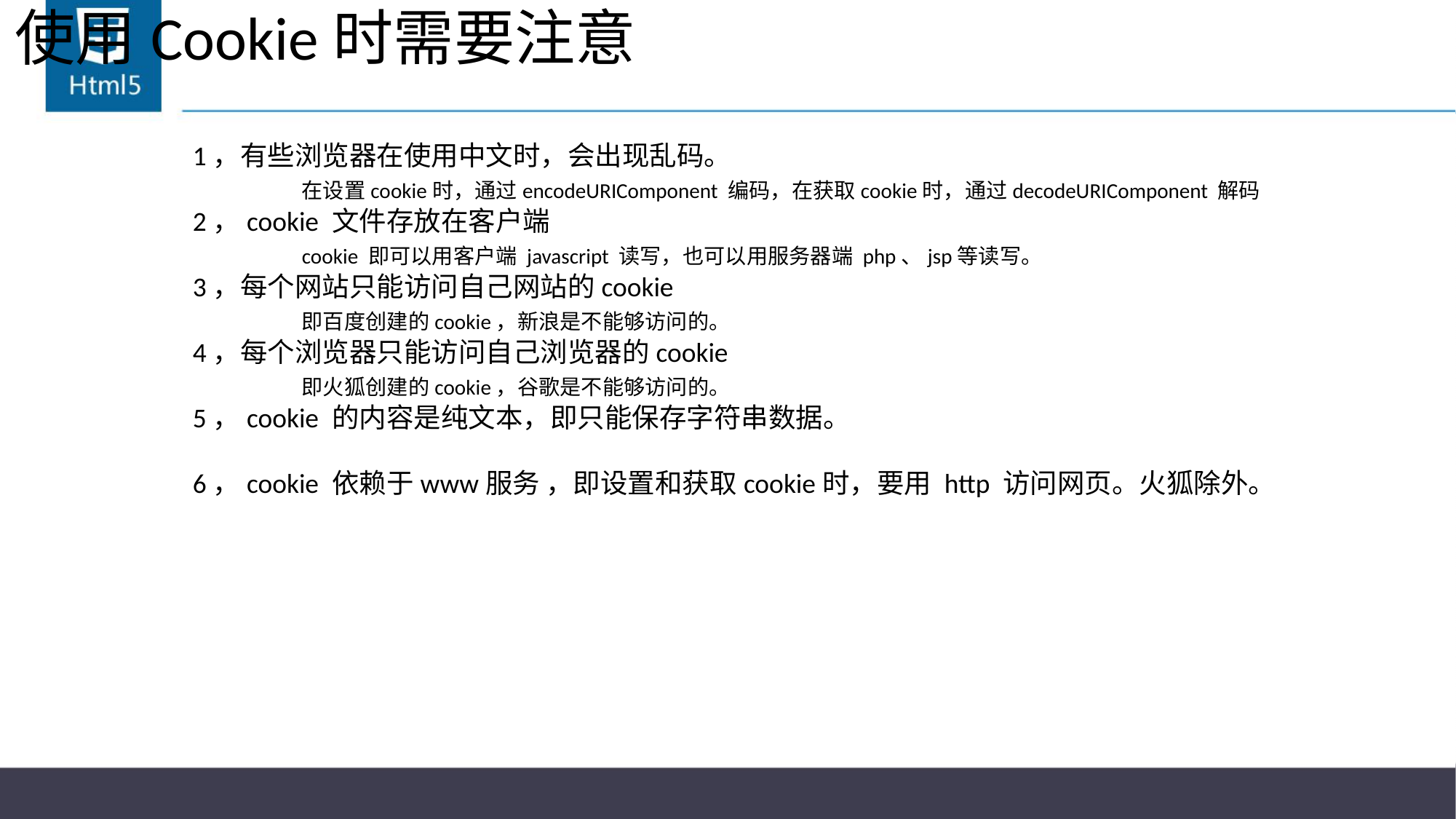

# 使用Cookie时需要注意
1，有些浏览器在使用中文时，会出现乱码。
	在设置cookie时，通过encodeURIComponent 编码，在获取cookie时，通过decodeURIComponent 解码
2，cookie 文件存放在客户端
	cookie 即可以用客户端 javascript 读写，也可以用服务器端 php、jsp等读写。
3，每个网站只能访问自己网站的cookie
	即百度创建的cookie，新浪是不能够访问的。
4，每个浏览器只能访问自己浏览器的cookie
	即火狐创建的cookie，谷歌是不能够访问的。
5，cookie 的内容是纯文本，即只能保存字符串数据。

6，cookie 依赖于www服务 ，即设置和获取cookie时，要用 http 访问网页。火狐除外。